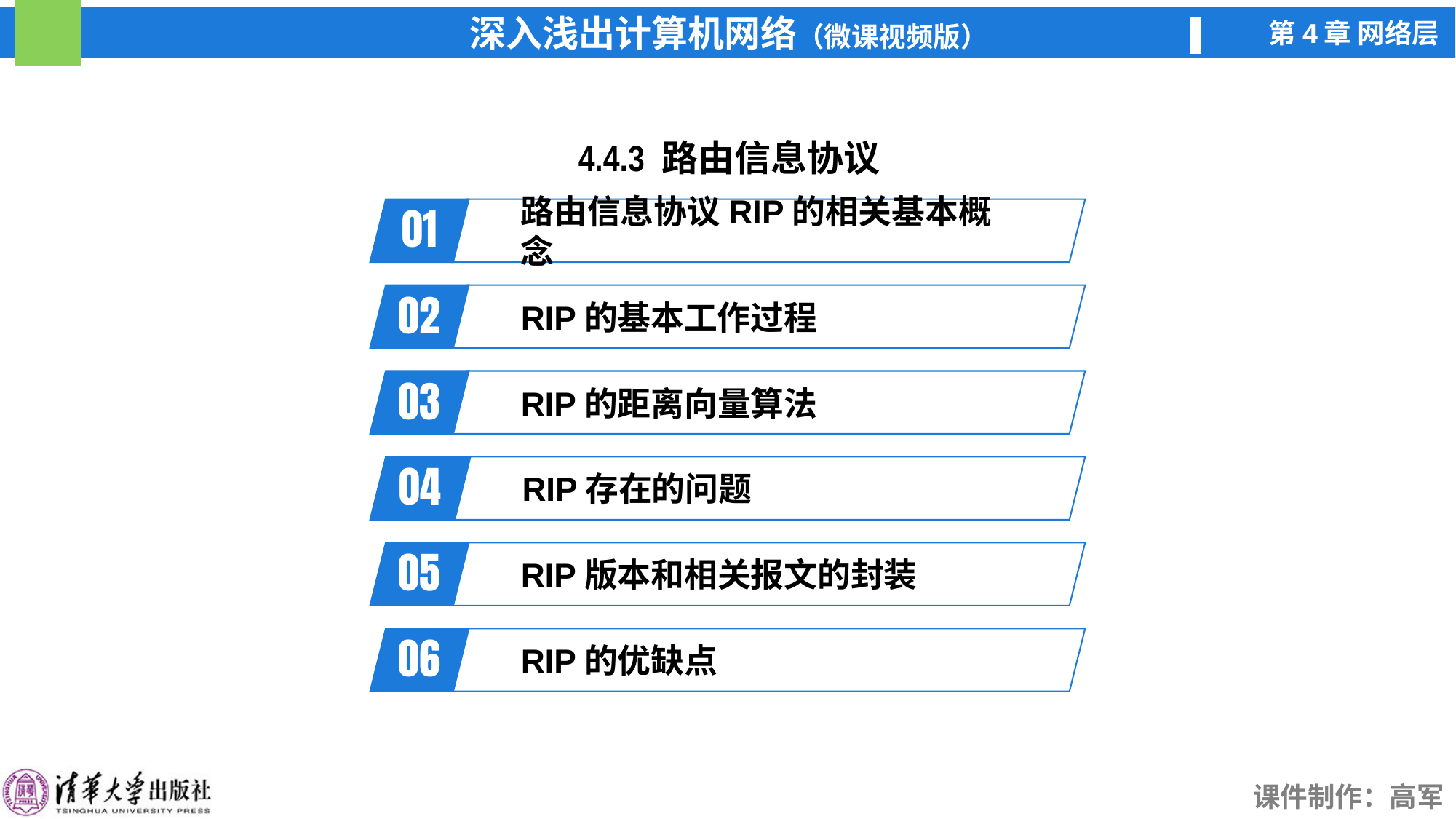

4.4.3 路由信息协议
01
路由信息协议RIP的相关基本概念
02
RIP的基本工作过程
03
RIP的距离向量算法
04
RIP存在的问题
05
RIP版本和相关报文的封装
06
RIP的优缺点